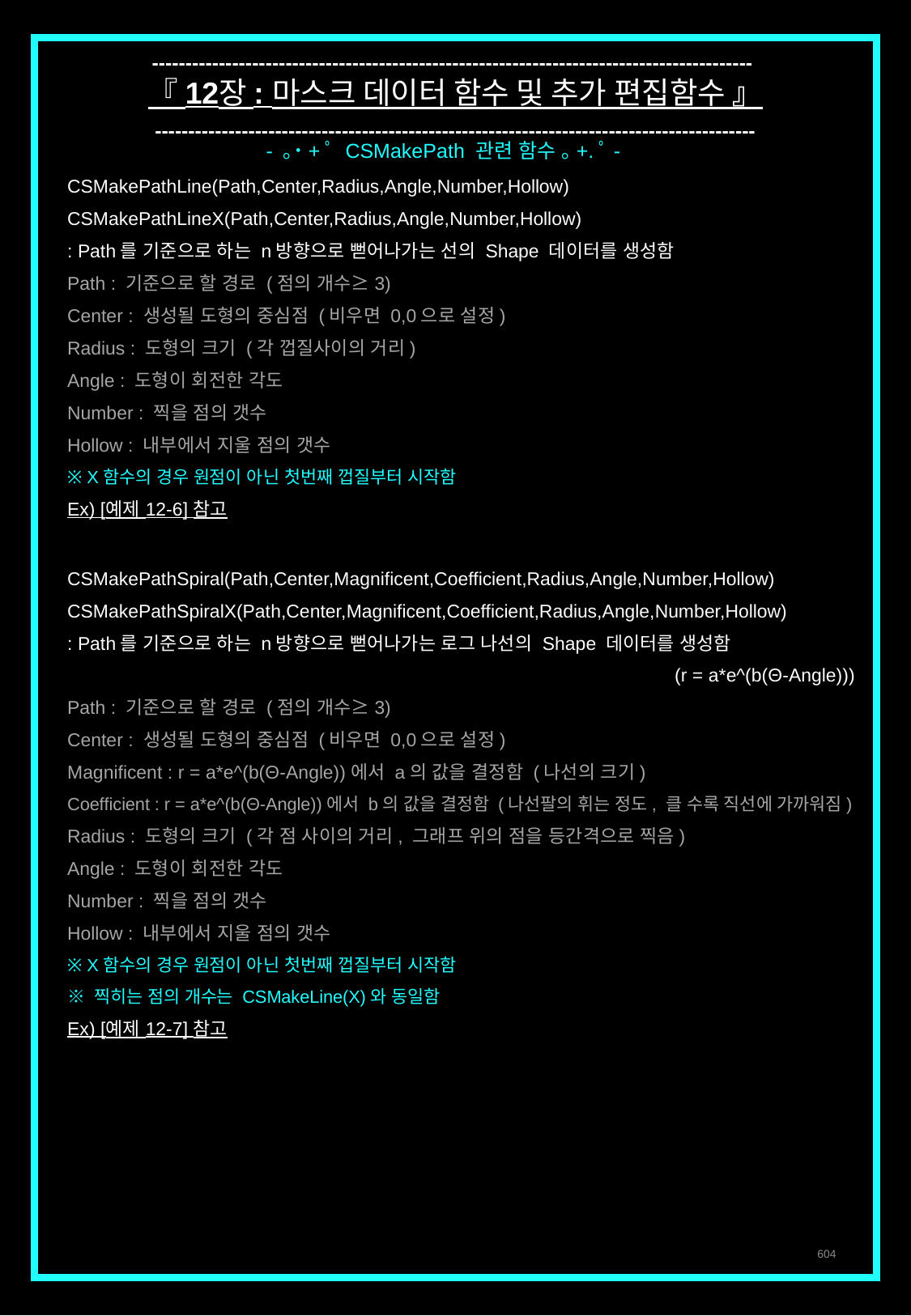

------------------------------------------------------------------------------------------
『 12장 : 마스크 데이터 함수 및 추가 편집함수 』
------------------------------------------------------------------------------------------
- ｡˙+ﾟ CSMakePath 관련 함수 ｡+.ﾟ-
CSMakePathLine(Path,Center,Radius,Angle,Number,Hollow)
CSMakePathLineX(Path,Center,Radius,Angle,Number,Hollow)
: Path를 기준으로 하는 n방향으로 뻗어나가는 선의 Shape 데이터를 생성함
Path : 기준으로 할 경로 (점의 개수≥3)
Center : 생성될 도형의 중심점 (비우면 0,0으로 설정)
Radius : 도형의 크기 (각 껍질사이의 거리)
Angle : 도형이 회전한 각도
Number : 찍을 점의 갯수
Hollow : 내부에서 지울 점의 갯수
※ X함수의 경우 원점이 아닌 첫번째 껍질부터 시작함
Ex) [예제 12-6] 참고

CSMakePathSpiral(Path,Center,Magnificent,Coefficient,Radius,Angle,Number,Hollow)
CSMakePathSpiralX(Path,Center,Magnificent,Coefficient,Radius,Angle,Number,Hollow)
: Path를 기준으로 하는 n방향으로 뻗어나가는 로그 나선의 Shape 데이터를 생성함
					(r = a*e^(b(Θ-Angle)))
Path : 기준으로 할 경로 (점의 개수≥3)
Center : 생성될 도형의 중심점 (비우면 0,0으로 설정)
Magnificent : r = a*e^(b(Θ-Angle))에서 a의 값을 결정함 (나선의 크기)
Coefficient : r = a*e^(b(Θ-Angle))에서 b의 값을 결정함 (나선팔의 휘는 정도, 클 수록 직선에 가까워짐)
Radius : 도형의 크기 (각 점 사이의 거리, 그래프 위의 점을 등간격으로 찍음)
Angle : 도형이 회전한 각도
Number : 찍을 점의 갯수
Hollow : 내부에서 지울 점의 갯수
※ X함수의 경우 원점이 아닌 첫번째 껍질부터 시작함
※ 찍히는 점의 개수는 CSMakeLine(X)와 동일함
Ex) [예제 12-7] 참고

604